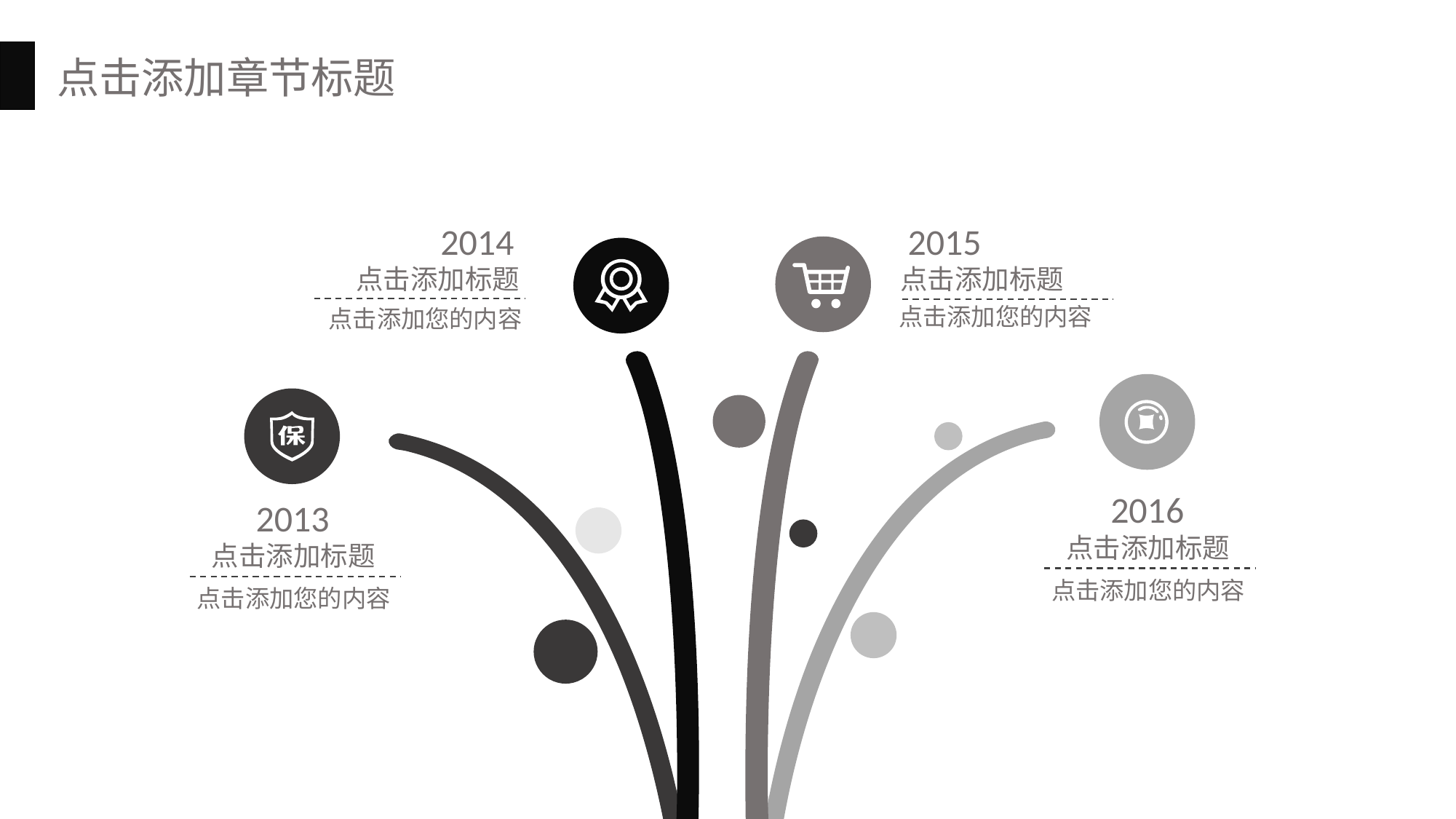

点击添加章节标题
2014
点击添加标题
点击添加您的内容
2015
点击添加标题
点击添加您的内容

2016
点击添加标题
点击添加您的内容
2013
点击添加标题
点击添加您的内容